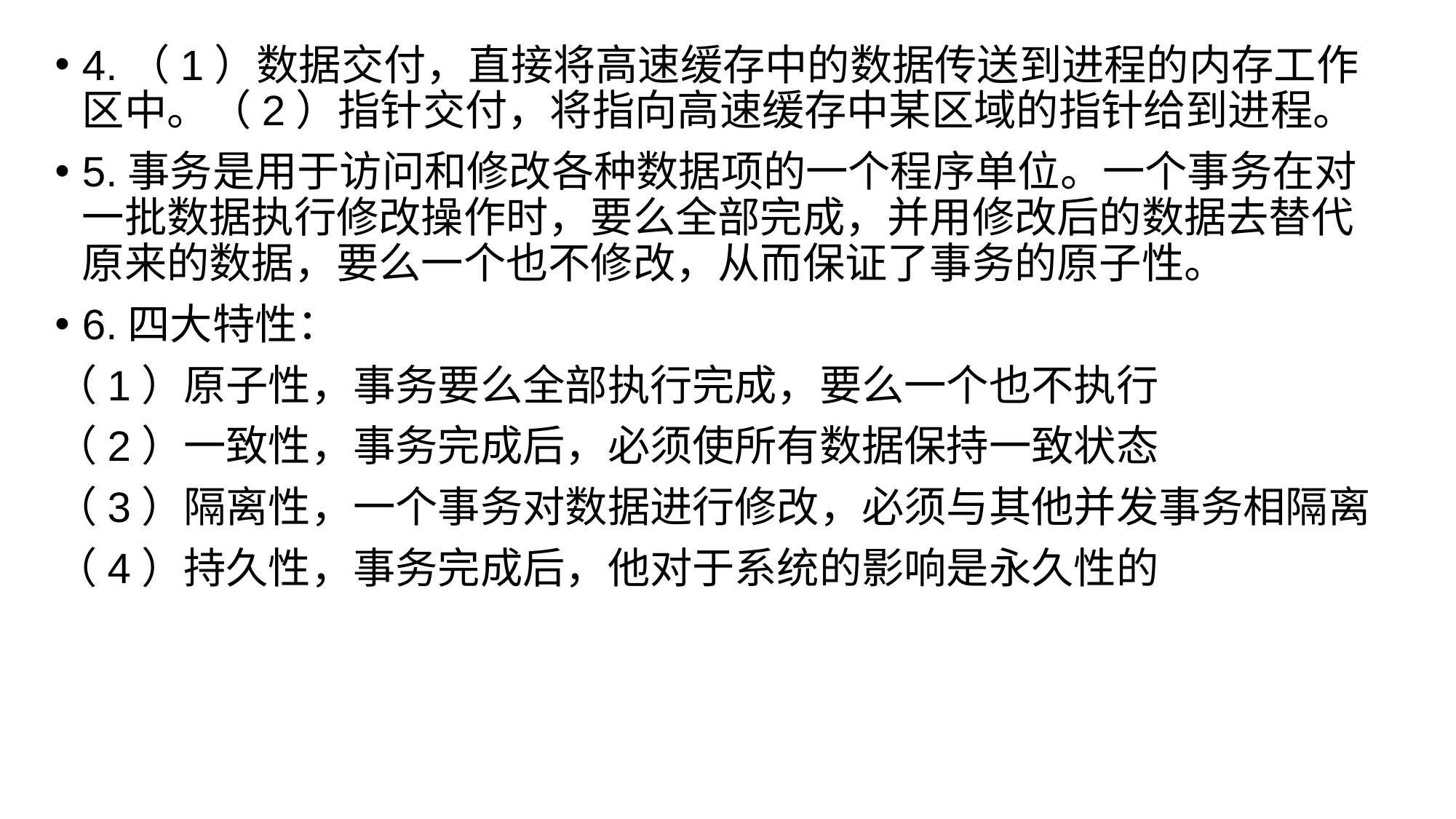

4.（1）数据交付，直接将高速缓存中的数据传送到进程的内存工作区中。（2）指针交付，将指向高速缓存中某区域的指针给到进程。
5.事务是用于访问和修改各种数据项的一个程序单位。一个事务在对一批数据执行修改操作时，要么全部完成，并用修改后的数据去替代原来的数据，要么一个也不修改，从而保证了事务的原子性。
6.四大特性：
（1）原子性，事务要么全部执行完成，要么一个也不执行
（2）一致性，事务完成后，必须使所有数据保持一致状态
（3）隔离性，一个事务对数据进行修改，必须与其他并发事务相隔离
（4）持久性，事务完成后，他对于系统的影响是永久性的